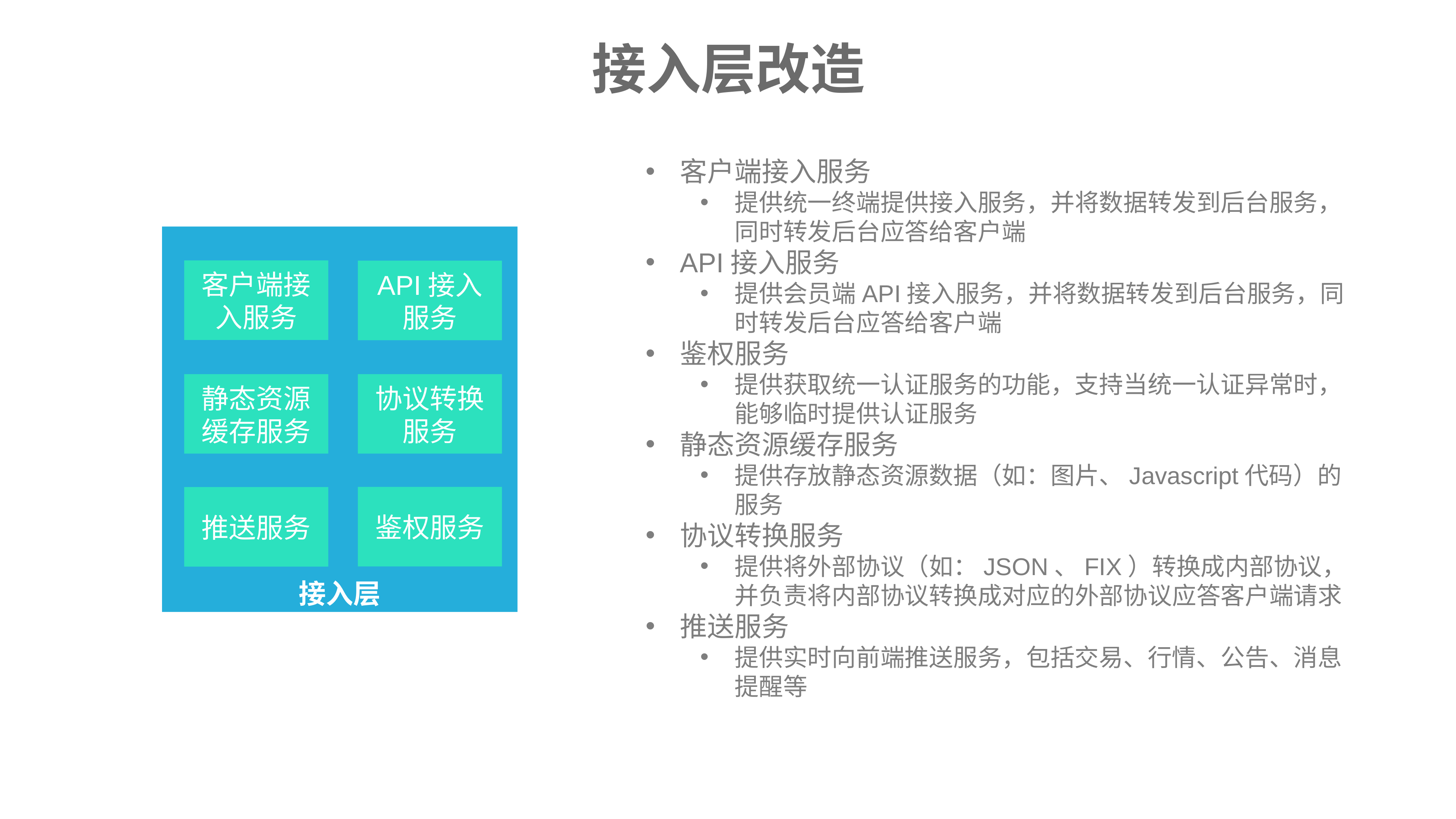

接入层改造
客户端接入服务
提供统一终端提供接入服务，并将数据转发到后台服务，同时转发后台应答给客户端
API接入服务
提供会员端API接入服务，并将数据转发到后台服务，同时转发后台应答给客户端
鉴权服务
提供获取统一认证服务的功能，支持当统一认证异常时，能够临时提供认证服务
静态资源缓存服务
提供存放静态资源数据（如：图片、Javascript代码）的服务
协议转换服务
提供将外部协议（如：JSON、FIX）转换成内部协议，并负责将内部协议转换成对应的外部协议应答客户端请求
推送服务
提供实时向前端推送服务，包括交易、行情、公告、消息提醒等

接入层
客户端接入服务
API接入
服务
静态资源缓存服务
协议转换服务
鉴权服务
推送服务